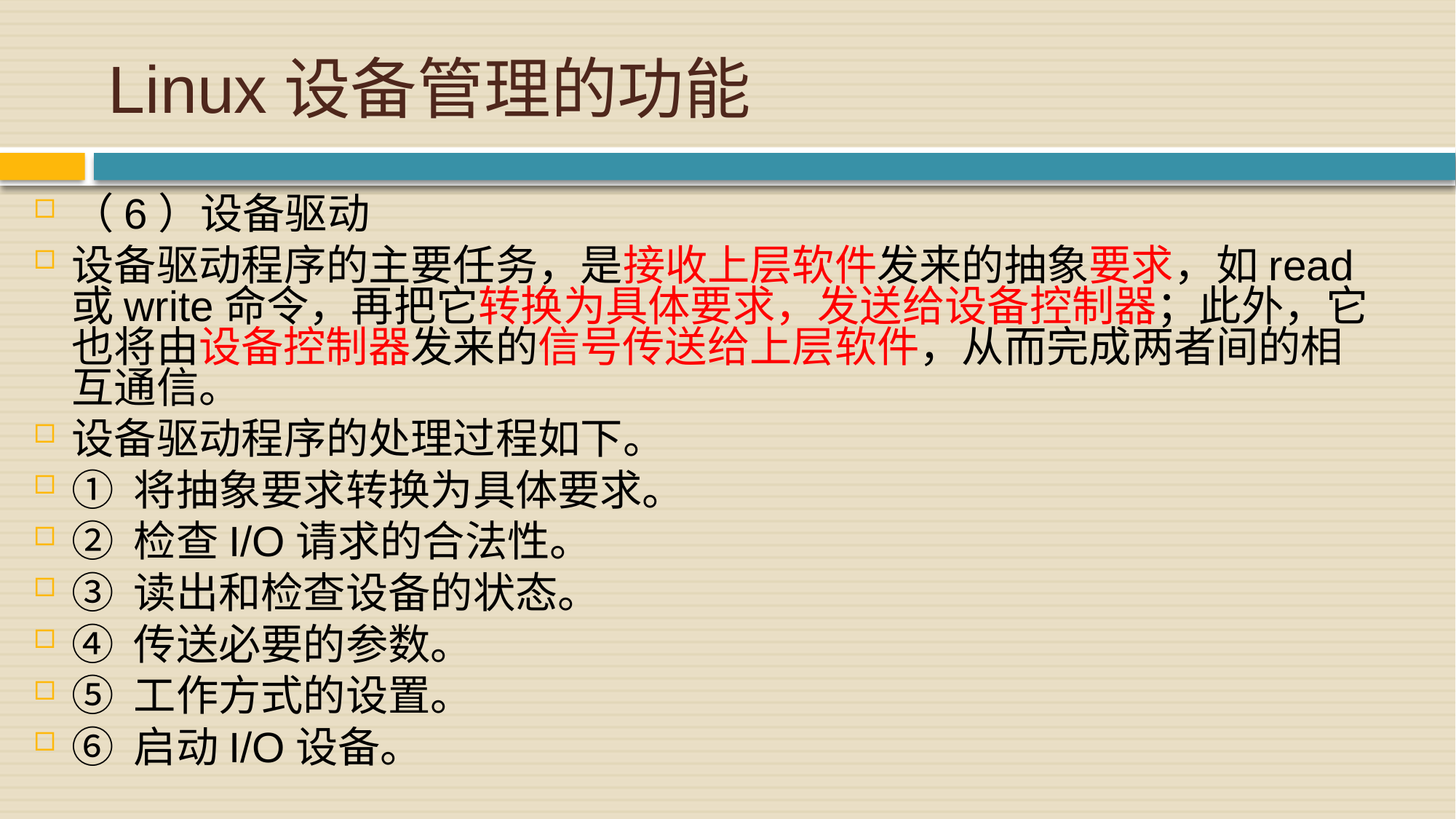

# Linux设备管理的功能
（6）设备驱动
设备驱动程序的主要任务，是接收上层软件发来的抽象要求，如read或write命令，再把它转换为具体要求，发送给设备控制器；此外，它也将由设备控制器发来的信号传送给上层软件，从而完成两者间的相互通信。
设备驱动程序的处理过程如下。
① 将抽象要求转换为具体要求。
② 检查I/O请求的合法性。
③ 读出和检查设备的状态。
④ 传送必要的参数。
⑤ 工作方式的设置。
⑥ 启动I/O设备。